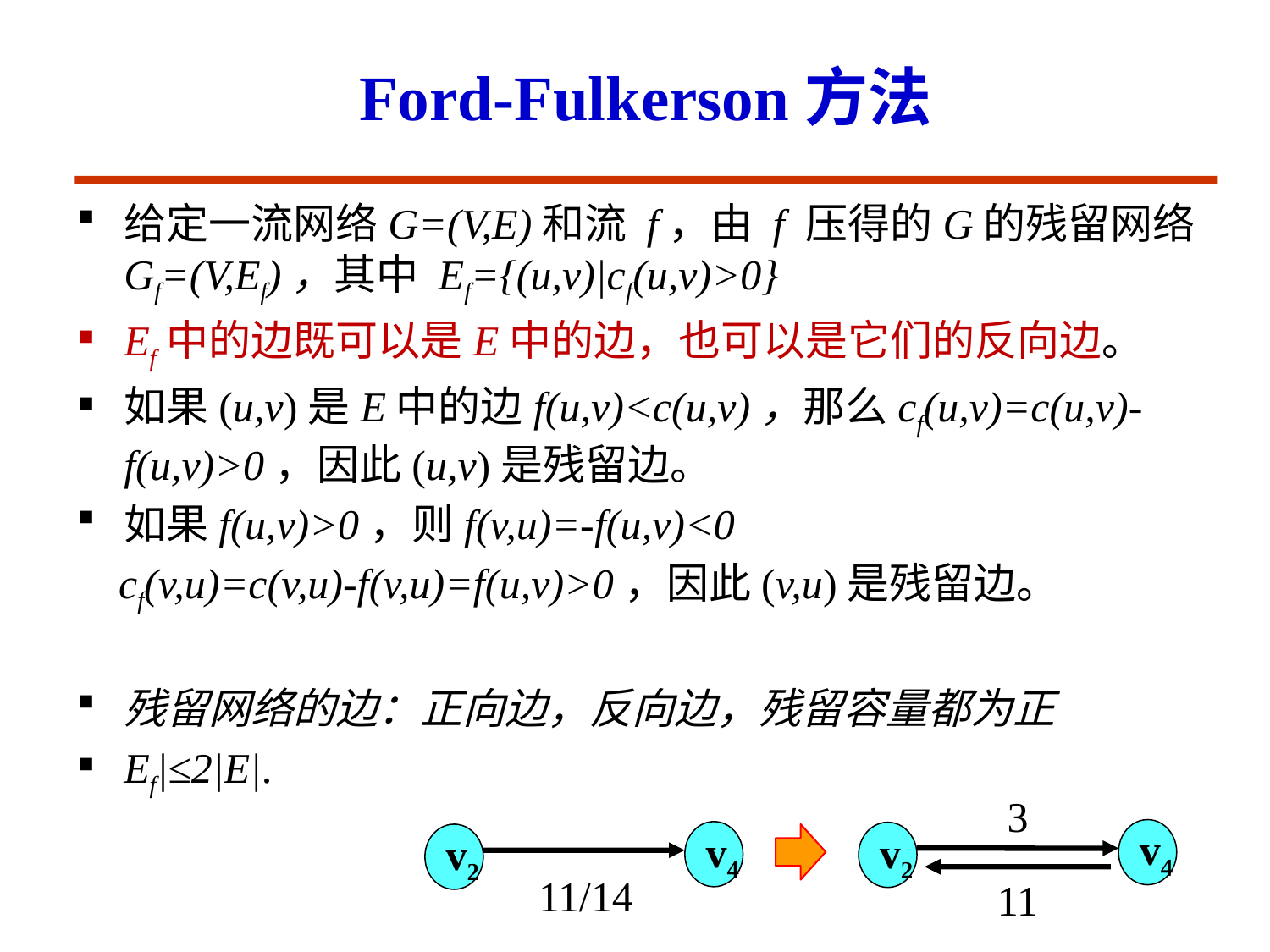

# Ford-Fulkerson方法
给定一流网络G=(V,E)和流 f，由 f 压得的G的残留网络Gf=(V,Ef)，其中 Ef={(u,v)|cf(u,v)>0}
Ef中的边既可以是E中的边，也可以是它们的反向边。
如果(u,v)是E中的边f(u,v)<c(u,v)，那么cf(u,v)=c(u,v)-f(u,v)>0，因此(u,v)是残留边。
如果f(u,v)>0，则f(v,u)=-f(u,v)<0
    cf(v,u)=c(v,u)-f(v,u)=f(u,v)>0，因此(v,u)是残留边。

残留网络的边：正向边，反向边，残留容量都为正
Ef|≤2|E|.

3
v4
v4
v2
v2

11/14

11